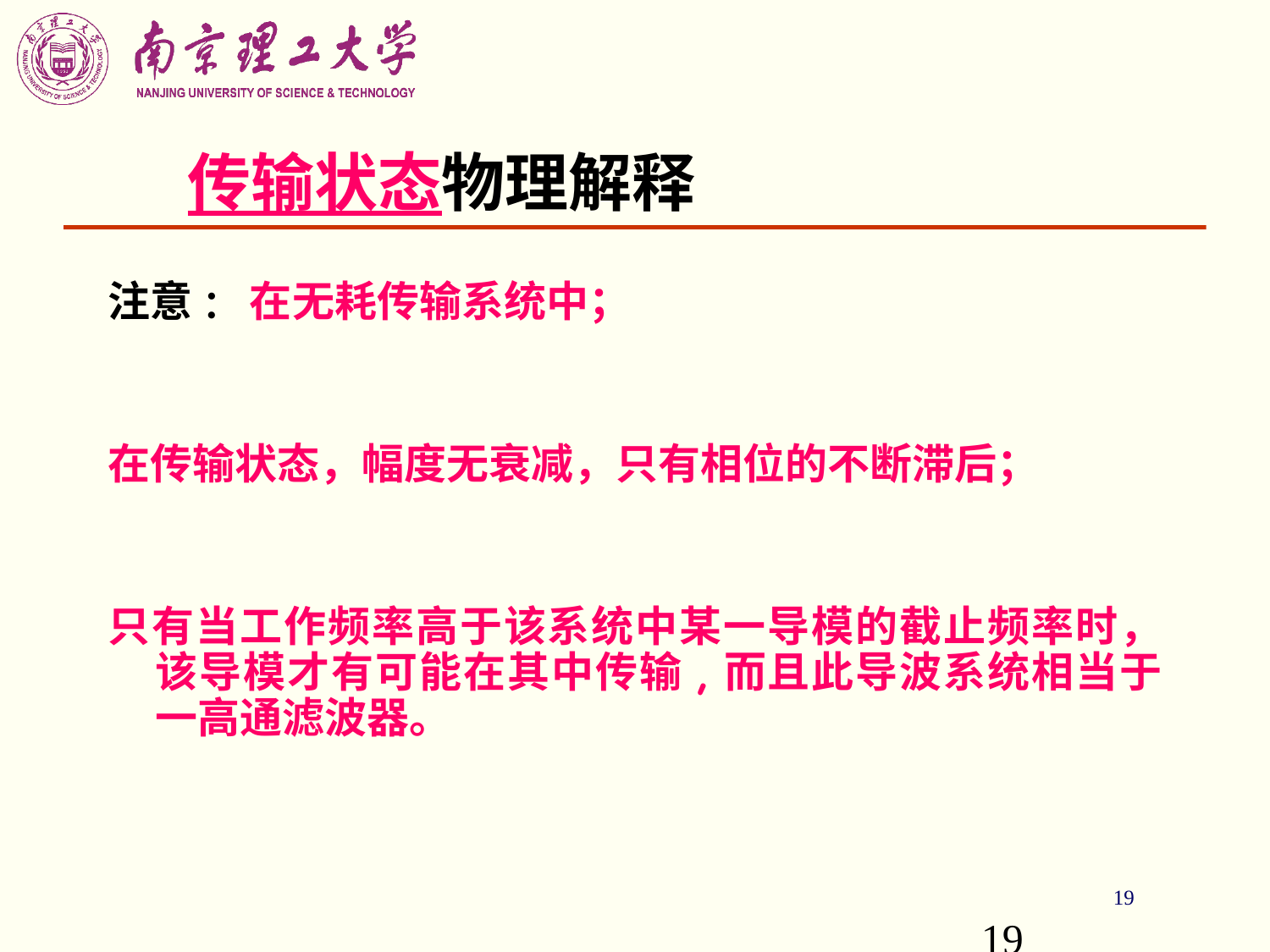

# 传输状态物理解释
注意: 在无耗传输系统中；

在传输状态，幅度无衰减，只有相位的不断滞后；

只有当工作频率高于该系统中某一导模的截止频率时，该导模才有可能在其中传输,而且此导波系统相当于一高通滤波器。

19